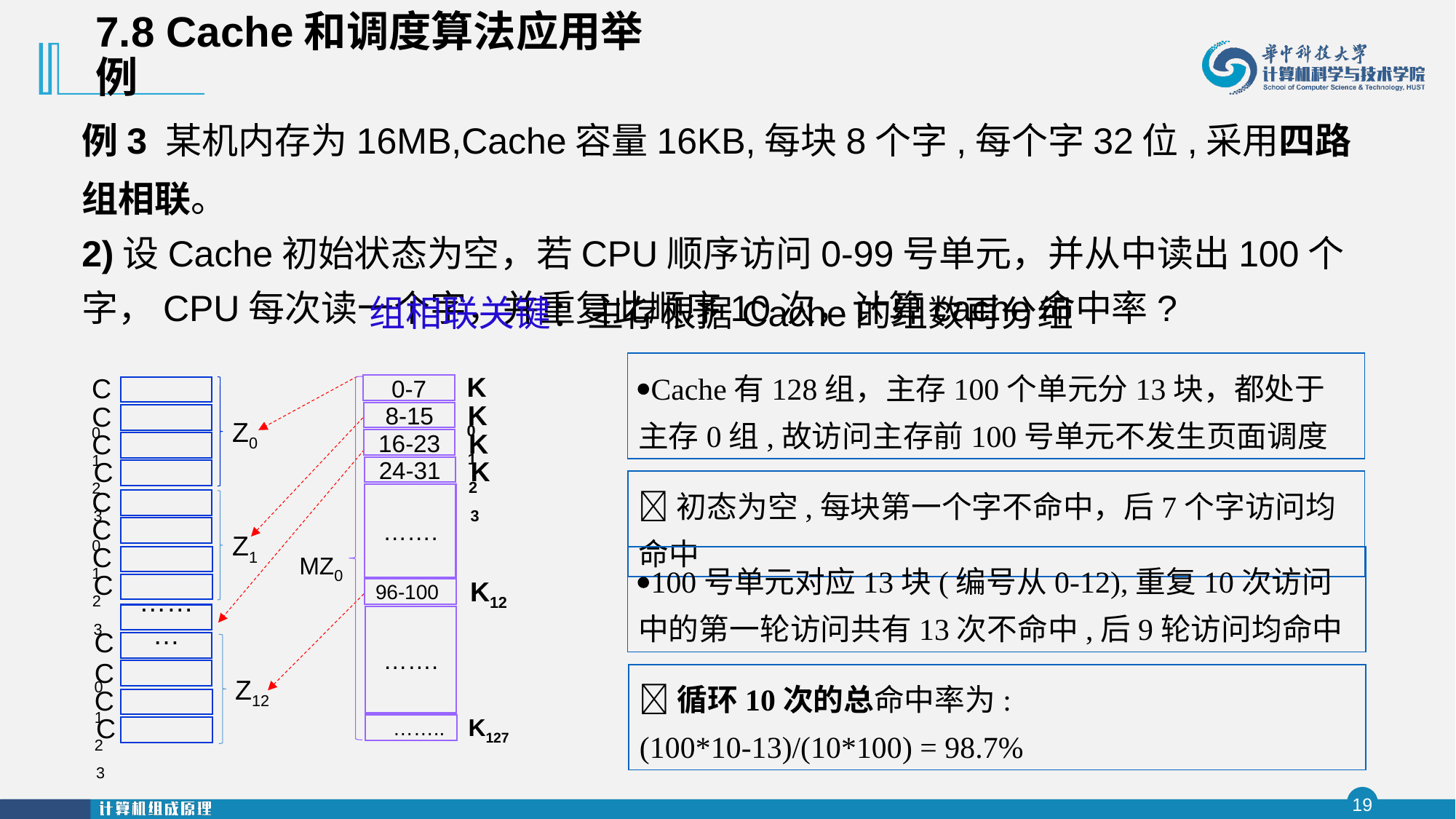

7.8 Cache和调度算法应用举例
例3 某机内存为16MB,Cache容量16KB,每块8个字,每个字32位,采用四路组相联。
2)设Cache初始状态为空，若CPU顺序访问0-99号单元，并从中读出100个字，CPU每次读一个字，并重复此顺序10次，计算cache命中率?
组相联关键：主存根据Cache的组数再分组
•Cache有128组，主存100个单元分13块，都处于主存0组,故访问主存前100号单元不发生页面调度
K0
0-7

K1
8-15
K2
16-23
K3
24-31
…….
MZ0
K12
96-100
…….
K127
   ……..
C0

Z0

C1

C2

C3

C0

Z1
C1

C2

C3

………
C0

Z12
C1

C2

C3

•初态为空,每块第一个字不命中，后7个字访问均命中
•100号单元对应13块(编号从0-12),重复10次访问中的第一轮访问共有13次不命中,后9轮访问均命中
•循环10次的总命中率为:
(100*10-13)/(10*100) = 98.7%